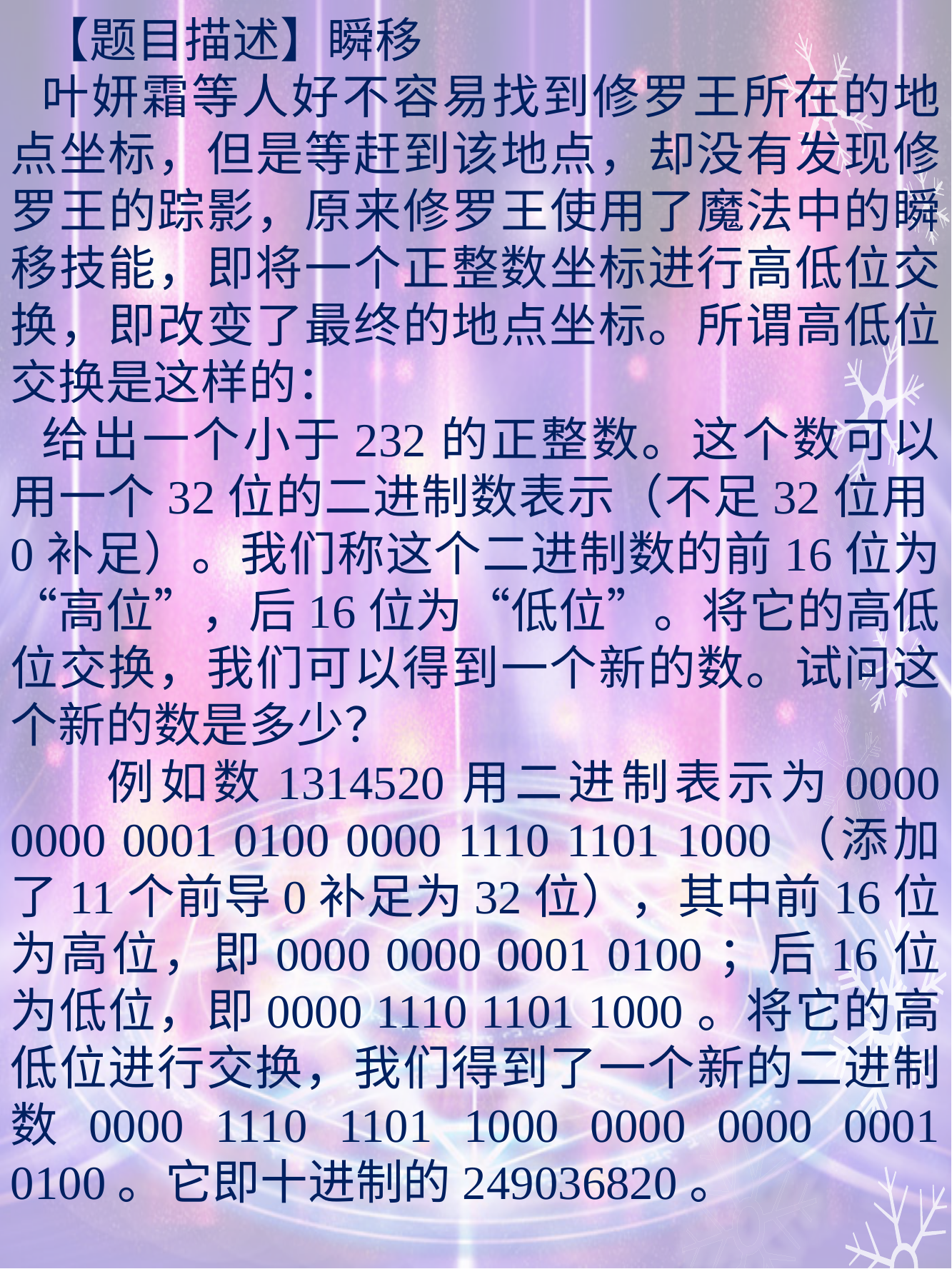

【题目描述】瞬移
叶妍霜等人好不容易找到修罗王所在的地点坐标，但是等赶到该地点，却没有发现修罗王的踪影，原来修罗王使用了魔法中的瞬移技能，即将一个正整数坐标进行高低位交换，即改变了最终的地点坐标。所谓高低位交换是这样的：
给出一个小于232的正整数。这个数可以用一个32位的二进制数表示（不足32位用0补足）。我们称这个二进制数的前16位为“高位”，后16位为“低位”。将它的高低位交换，我们可以得到一个新的数。试问这个新的数是多少？
   例如数1314520用二进制表示为0000 0000 0001 0100 0000 1110 1101 1000（添加了11个前导0补足为32位），其中前16位为高位，即0000 0000 0001 0100；后16位为低位，即0000 1110 1101 1000。将它的高低位进行交换，我们得到了一个新的二进制数0000 1110 1101 1000 0000 0000 0001 0100。它即十进制的249036820。